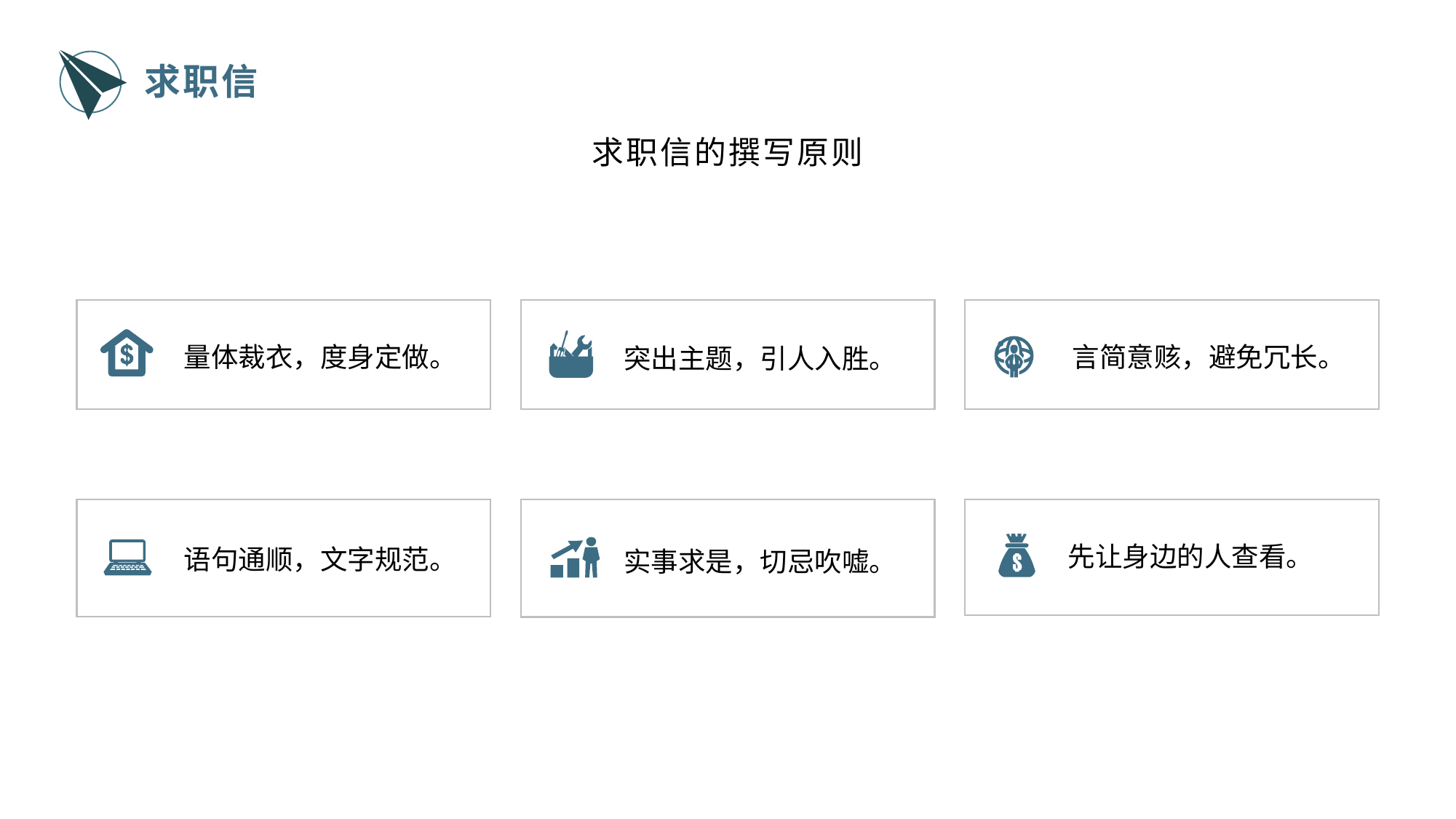

求职信
求职信的撰写原则

言简意赅，避免冗长。
量体裁衣，度身定做。
突出主题，引人入胜。

先让身边的人查看。
语句通顺，文字规范。
实事求是，切忌吹嘘。